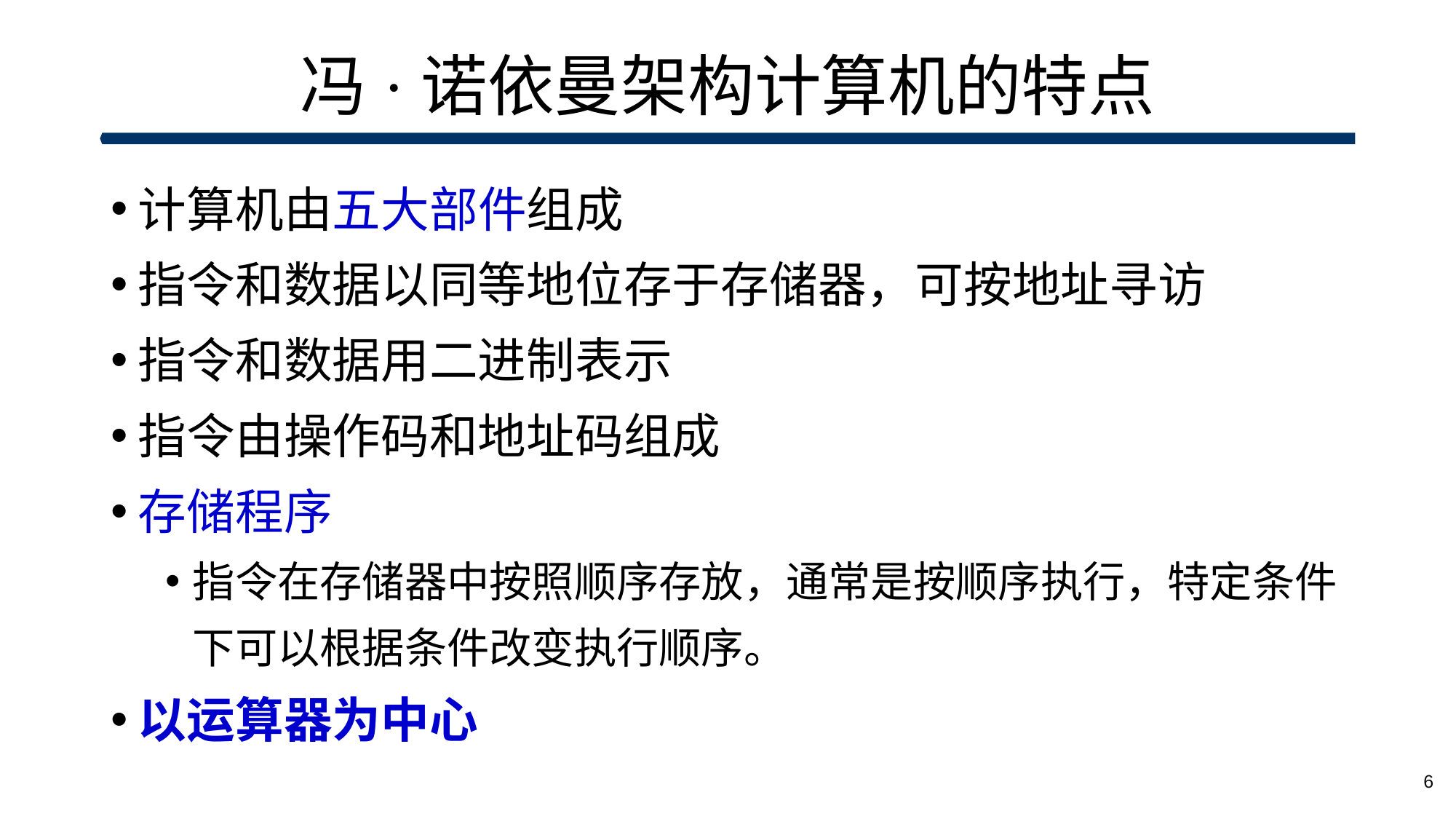

# 冯·诺依曼架构计算机的特点
计算机由五大部件组成
指令和数据以同等地位存于存储器，可按地址寻访
指令和数据用二进制表示
指令由操作码和地址码组成
存储程序
指令在存储器中按照顺序存放，通常是按顺序执行，特定条件下可以根据条件改变执行顺序。
以运算器为中心
6